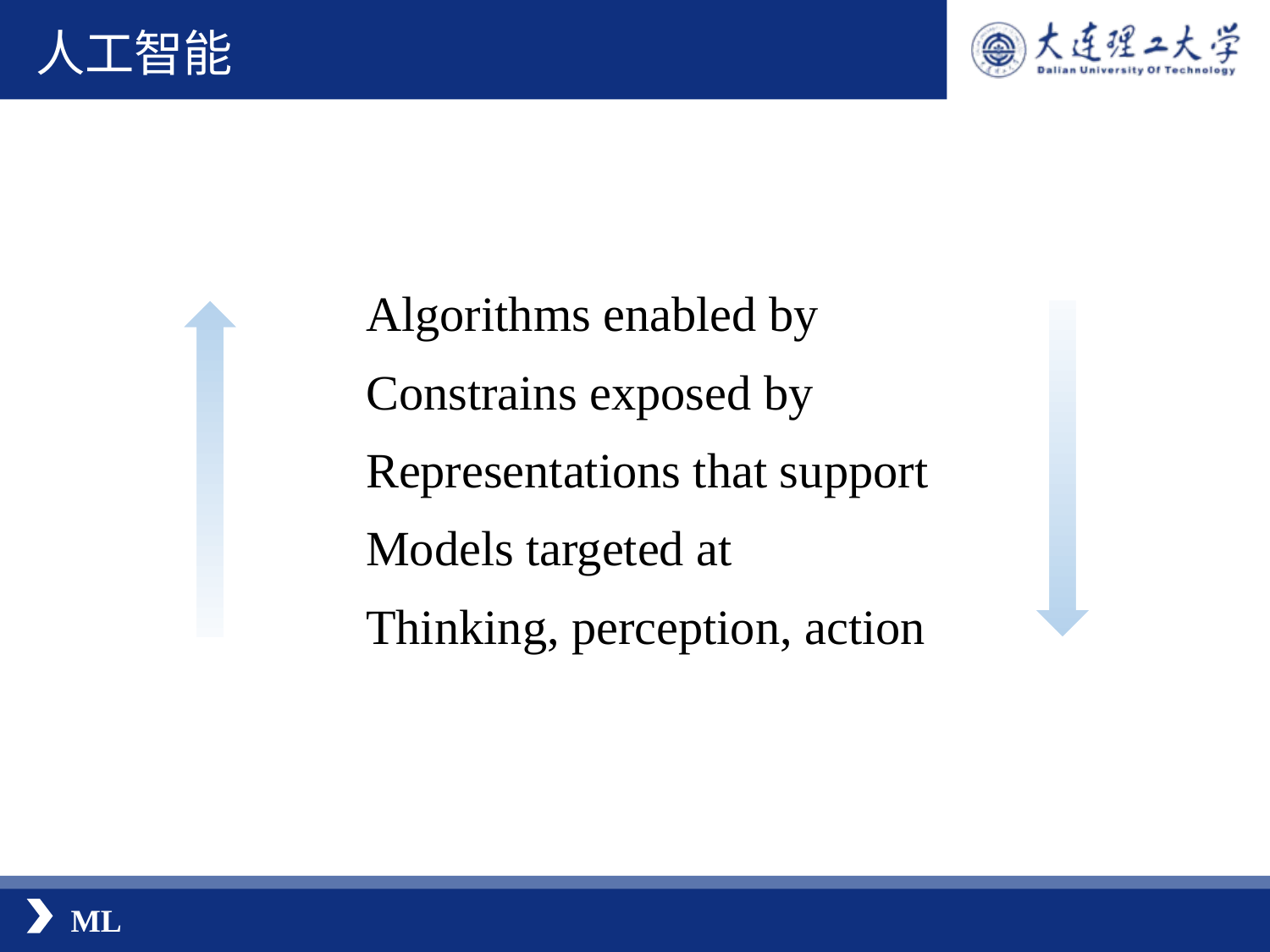

人工智能
Algorithms enabled by

Constrains exposed by
Representations that support
Models targeted at
Thinking, perception, action
ML